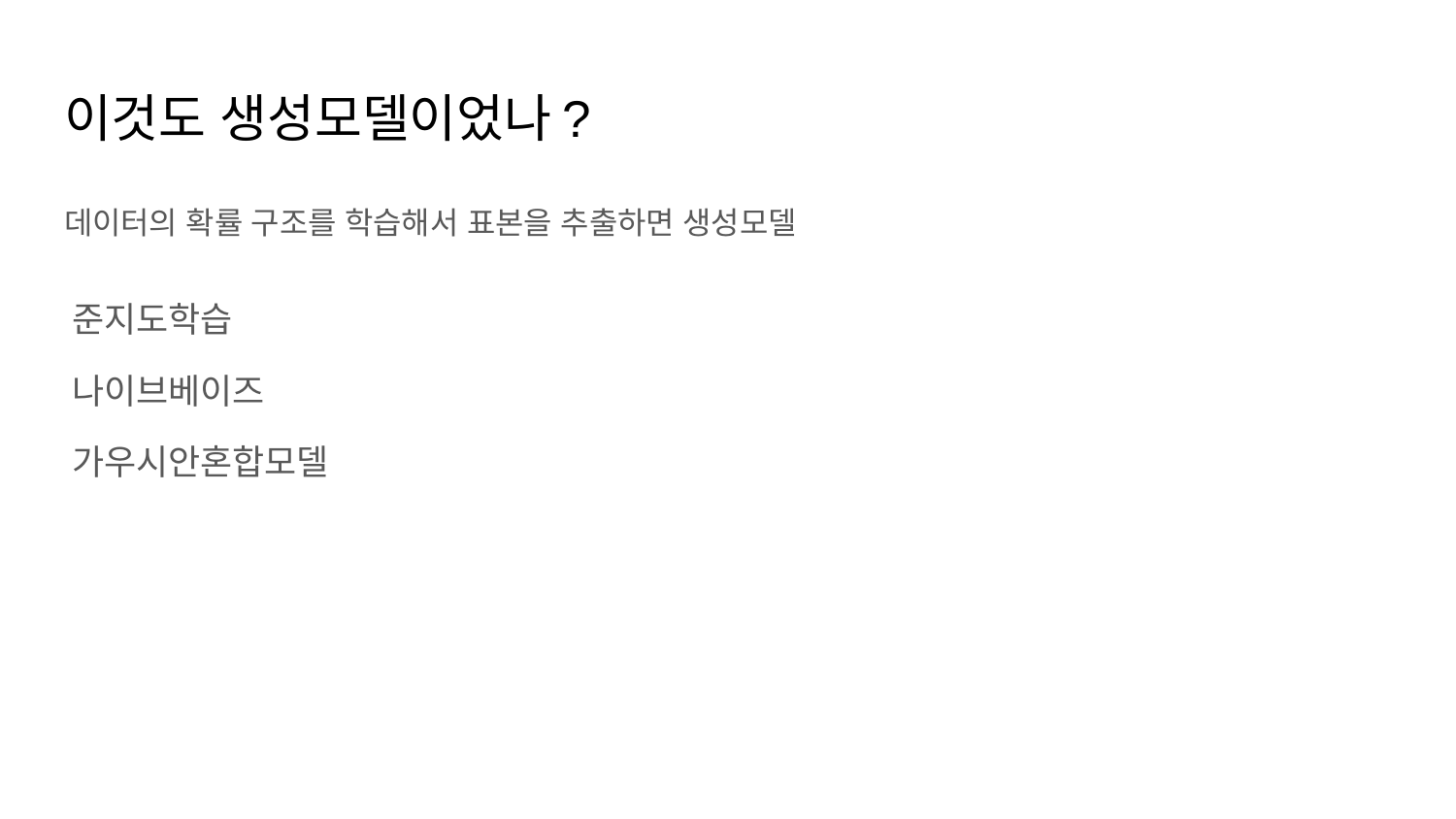

# 이것도 생성모델이었나?
데이터의 확률 구조를 학습해서 표본을 추출하면 생성모델
준지도학습
나이브베이즈
가우시안혼합모델